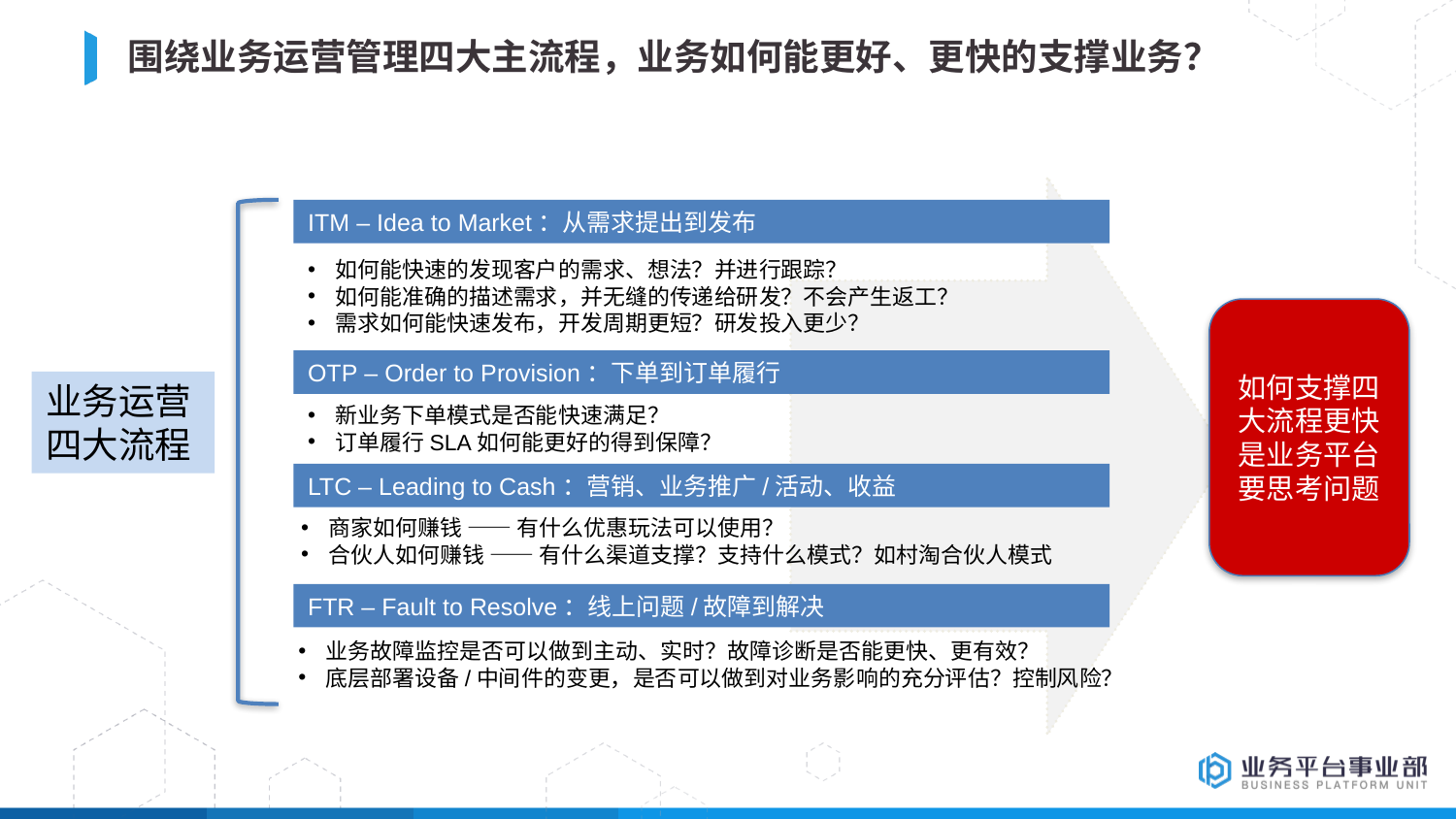

BBAAD9C20180234D78A0072836F0B660B2B9B2061F935B20A7D98B3BB16E2B090B49BA38C1683B0F22C92708C846A7EBD8F9218A91D05B011BBFC2437D7E20D324F7F1AD472396C734AF29576FA249A30800E2C8760242356816D1972599FCB8D9F62691BE3
# 围绕业务运营管理四大主流程，业务如何能更好、更快的支撑业务？

ITM – Idea to Market：从需求提出到发布
如何能快速的发现客户的需求、想法？并进行跟踪？
如何能准确的描述需求，并无缝的传递给研发？不会产生返工？
需求如何能快速发布，开发周期更短？研发投入更少？
如何支撑四大流程更快是业务平台要思考问题
OTP – Order to Provision：下单到订单履行
业务运营四大流程
新业务下单模式是否能快速满足？
订单履行SLA如何能更好的得到保障？
LTC – Leading to Cash：营销、业务推广/活动、收益
商家如何赚钱 —— 有什么优惠玩法可以使用？
合伙人如何赚钱 —— 有什么渠道支撑？支持什么模式？如村淘合伙人模式
FTR – Fault to Resolve：线上问题/故障到解决
业务故障监控是否可以做到主动、实时？故障诊断是否能更快、更有效？
底层部署设备/中间件的变更，是否可以做到对业务影响的充分评估？控制风险？